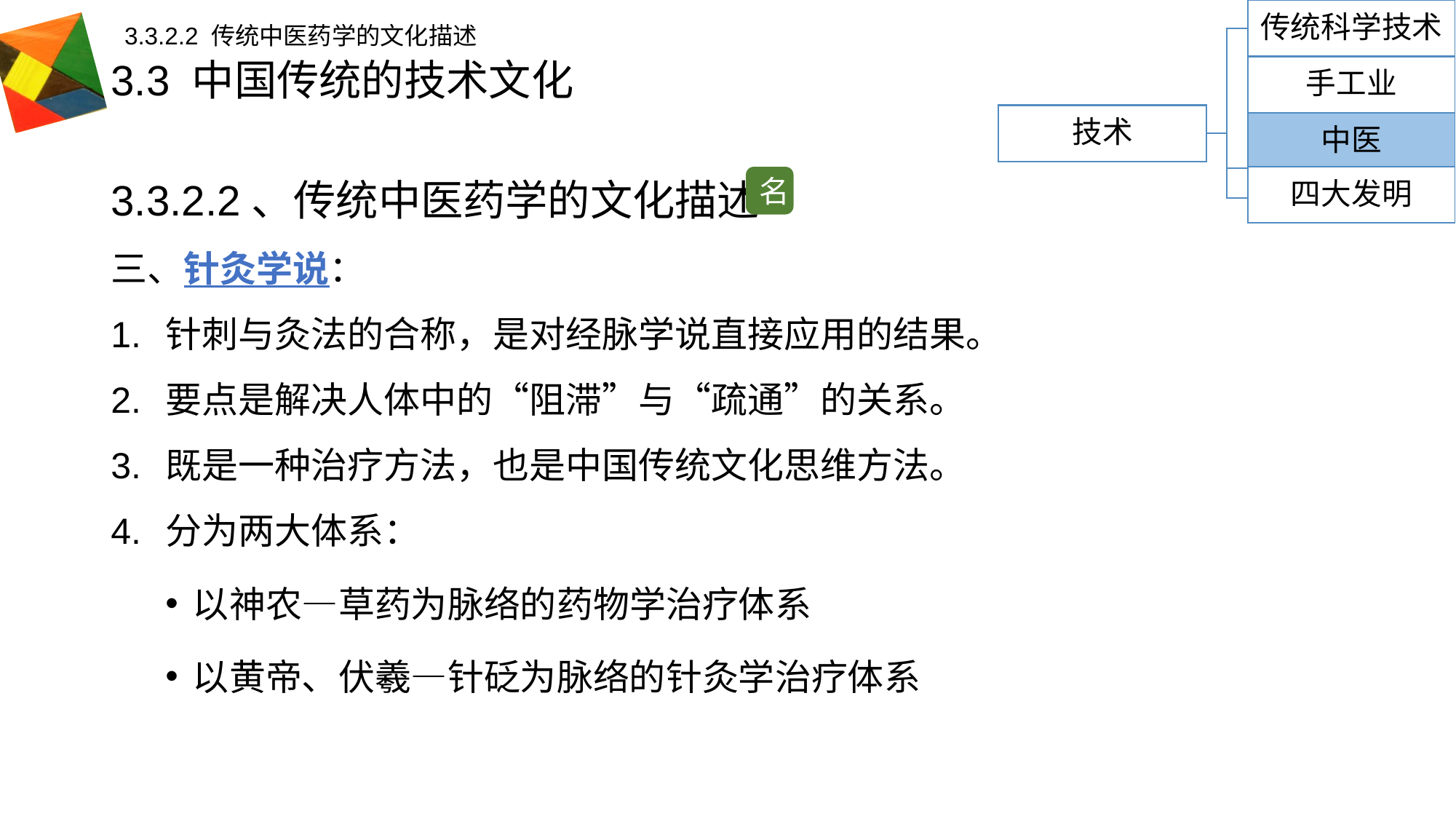

传统科学技术
3.3.2.2 传统中医药学的文化描述

# 3.3 中国传统的技术文化
手工业
技术
中医

3.3.2.2、传统中医药学的文化描述
三、针灸学说：
针刺与灸法的合称，是对经脉学说直接应用的结果。
要点是解决人体中的“阻滞”与“疏通”的关系。
既是一种治疗方法，也是中国传统文化思维方法。
分为两大体系：
以神农—草药为脉络的药物学治疗体系
以黄帝、伏羲—针砭为脉络的针灸学治疗体系
名
四大发明
150